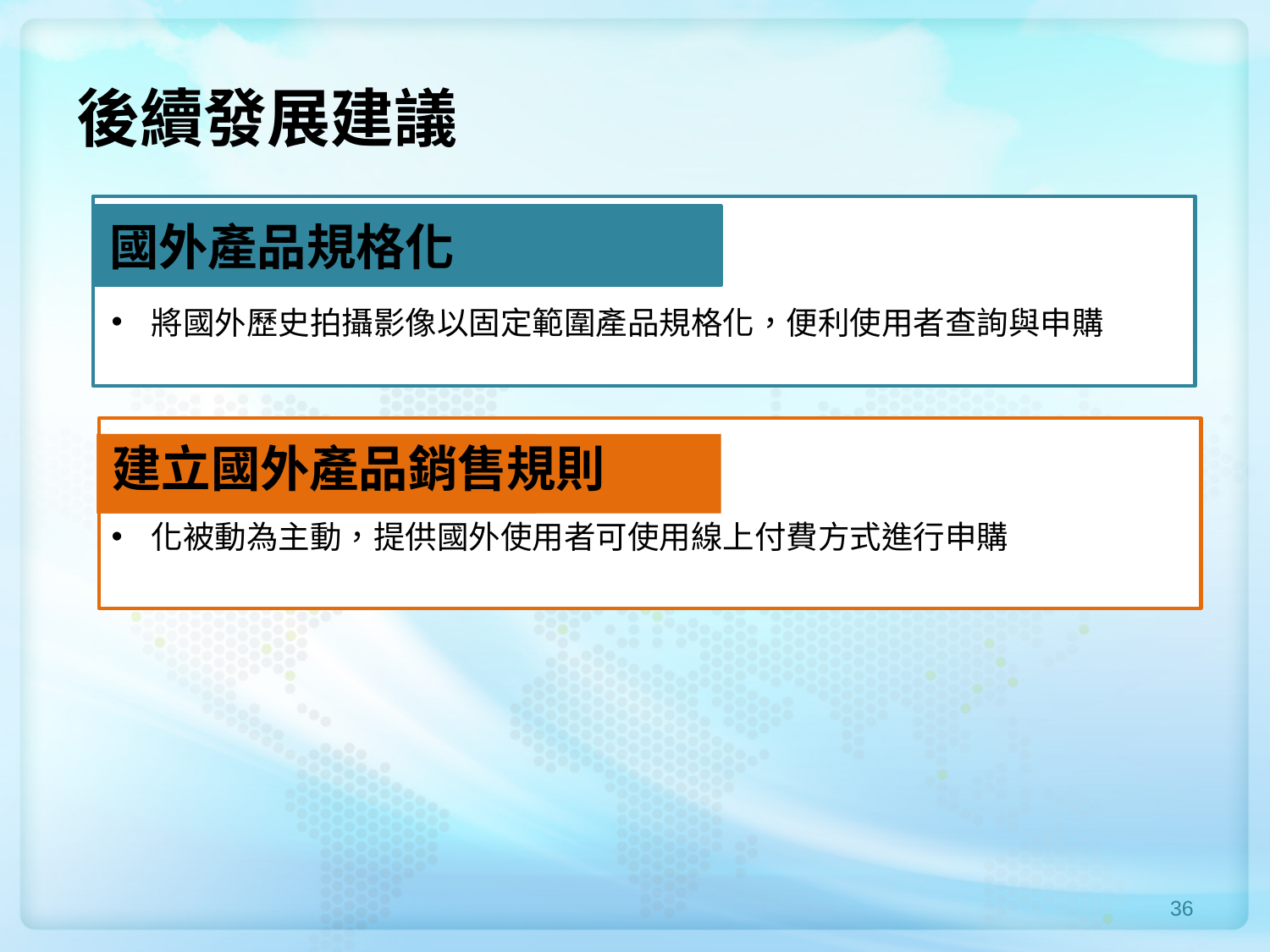

# 後續發展建議

國外產品規格化
將國外歷史拍攝影像以固定範圍產品規格化，便利使用者查詢與申購

建立國外產品銷售規則

化被動為主動，提供國外使用者可使用線上付費方式進行申購
36